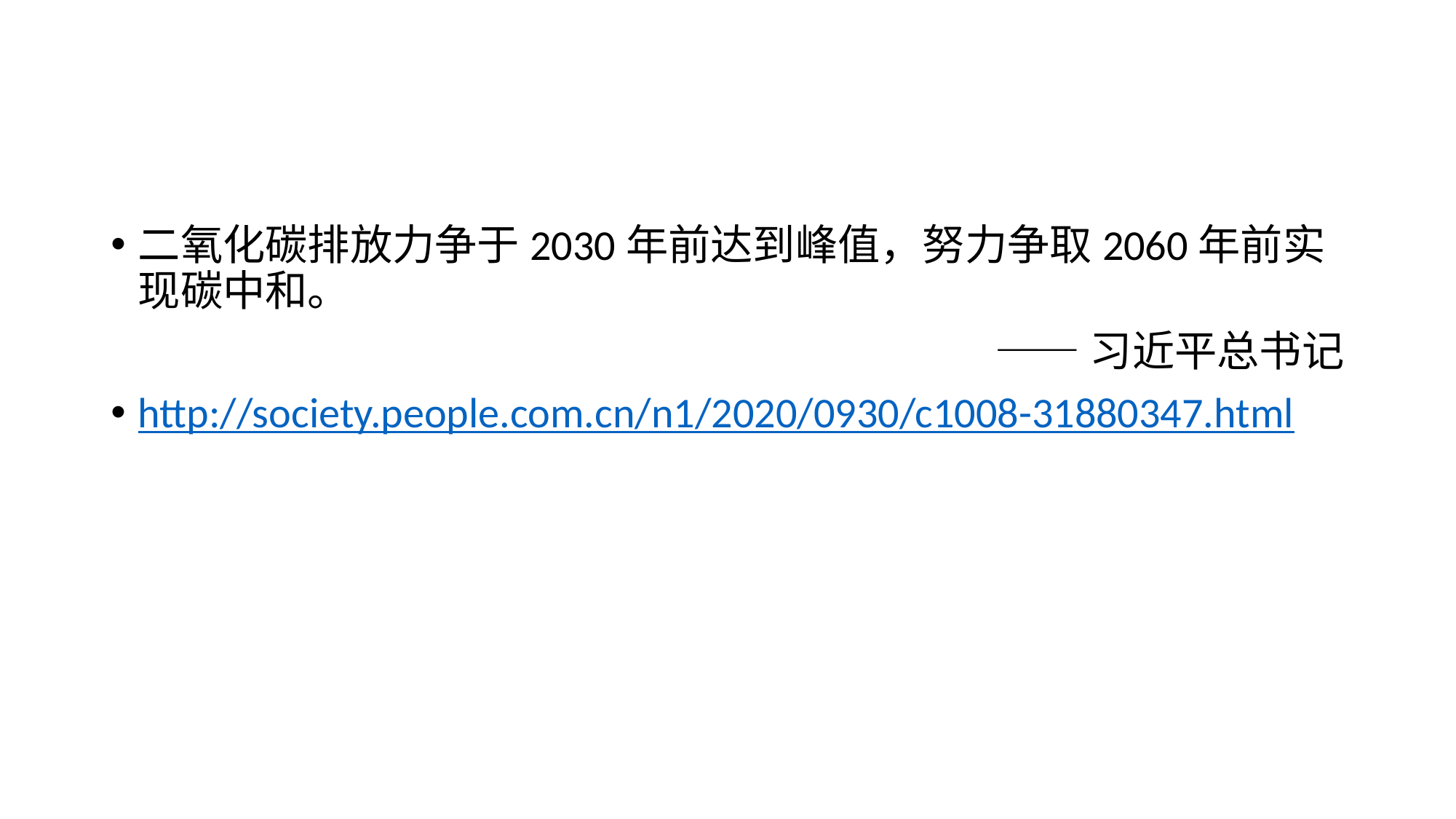

#
二氧化碳排放力争于2030年前达到峰值，努力争取2060年前实现碳中和。
——习近平总书记
http://society.people.com.cn/n1/2020/0930/c1008-31880347.html